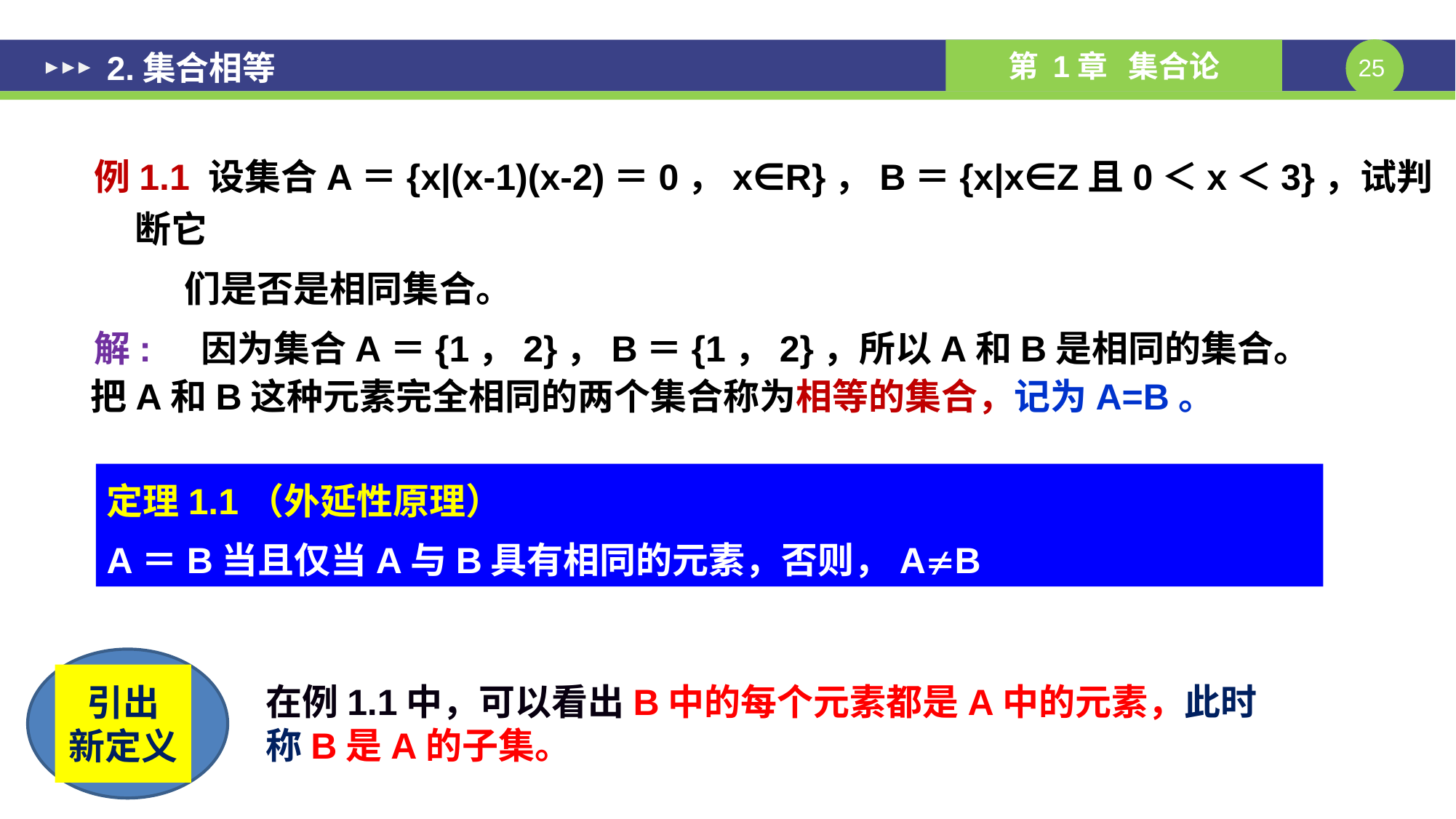

2.集合相等
例1.1 设集合A＝{x|(x-1)(x-2)＝0，x∈R}，B＝{x|x∈Z且0＜x＜3}，试判断它
          们是否是相同集合。
解:    因为集合A＝{1，2}，B＝{1，2}，所以A和B是相同的集合。
把A和B这种元素完全相同的两个集合称为相等的集合，记为A=B。
定理1.1（外延性原理）
A＝B当且仅当A与B具有相同的元素，否则，A≠B

引出
新定义
在例1.1中，可以看出B中的每个元素都是A中的元素，此时称B是A的子集。